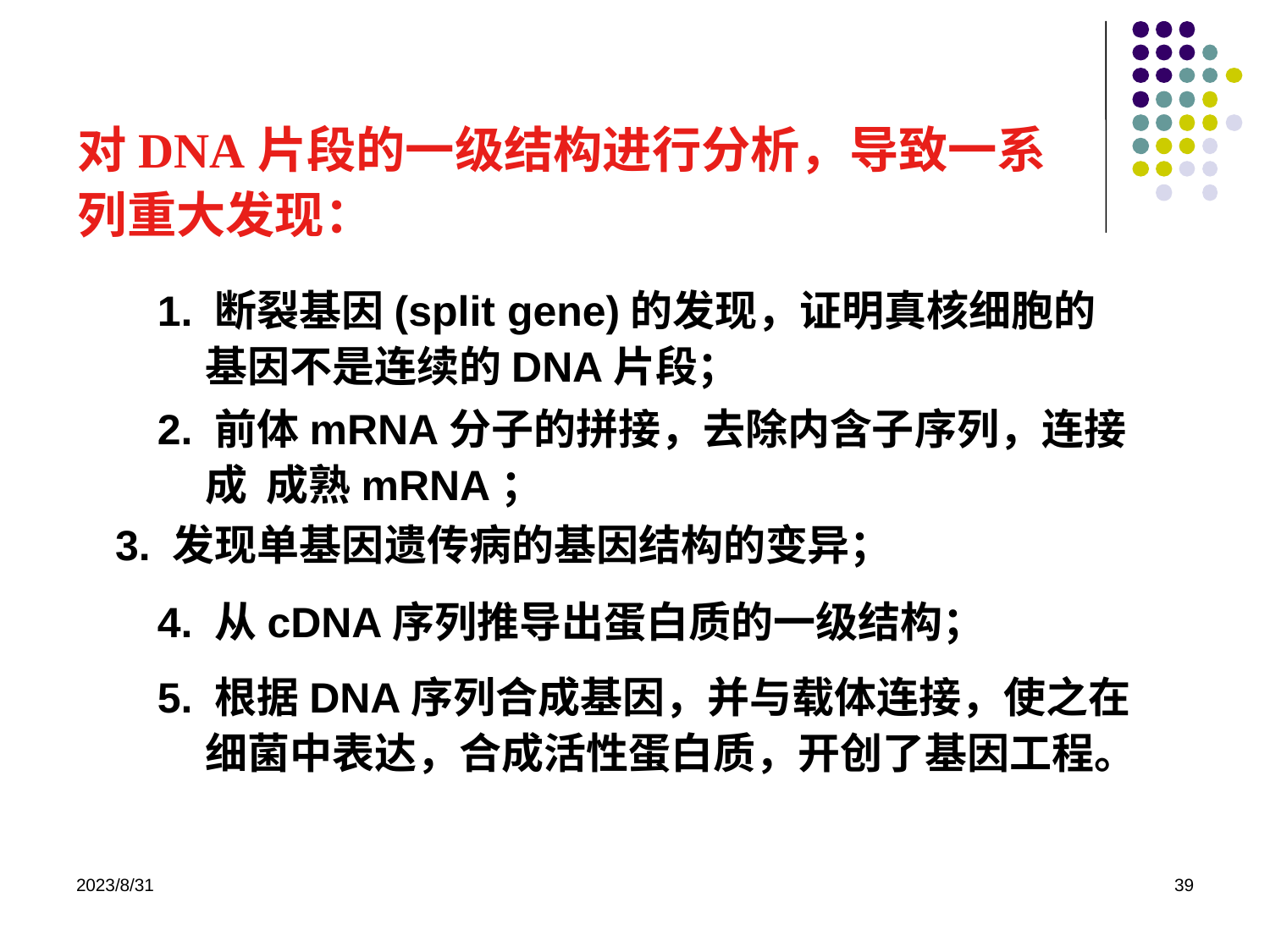

对DNA片段的一级结构进行分析，导致一系列重大发现：
1. 断裂基因(split gene)的发现，证明真核细胞的   基因不是连续的DNA片段；
2. 前体mRNA分子的拼接，去除内含子序列，连接成  成熟mRNA；
3. 发现单基因遗传病的基因结构的变异；
4. 从cDNA序列推导出蛋白质的一级结构；

5. 根据DNA序列合成基因，并与载体连接，使之在细菌中表达，合成活性蛋白质，开创了基因工程。
2023/8/31
39